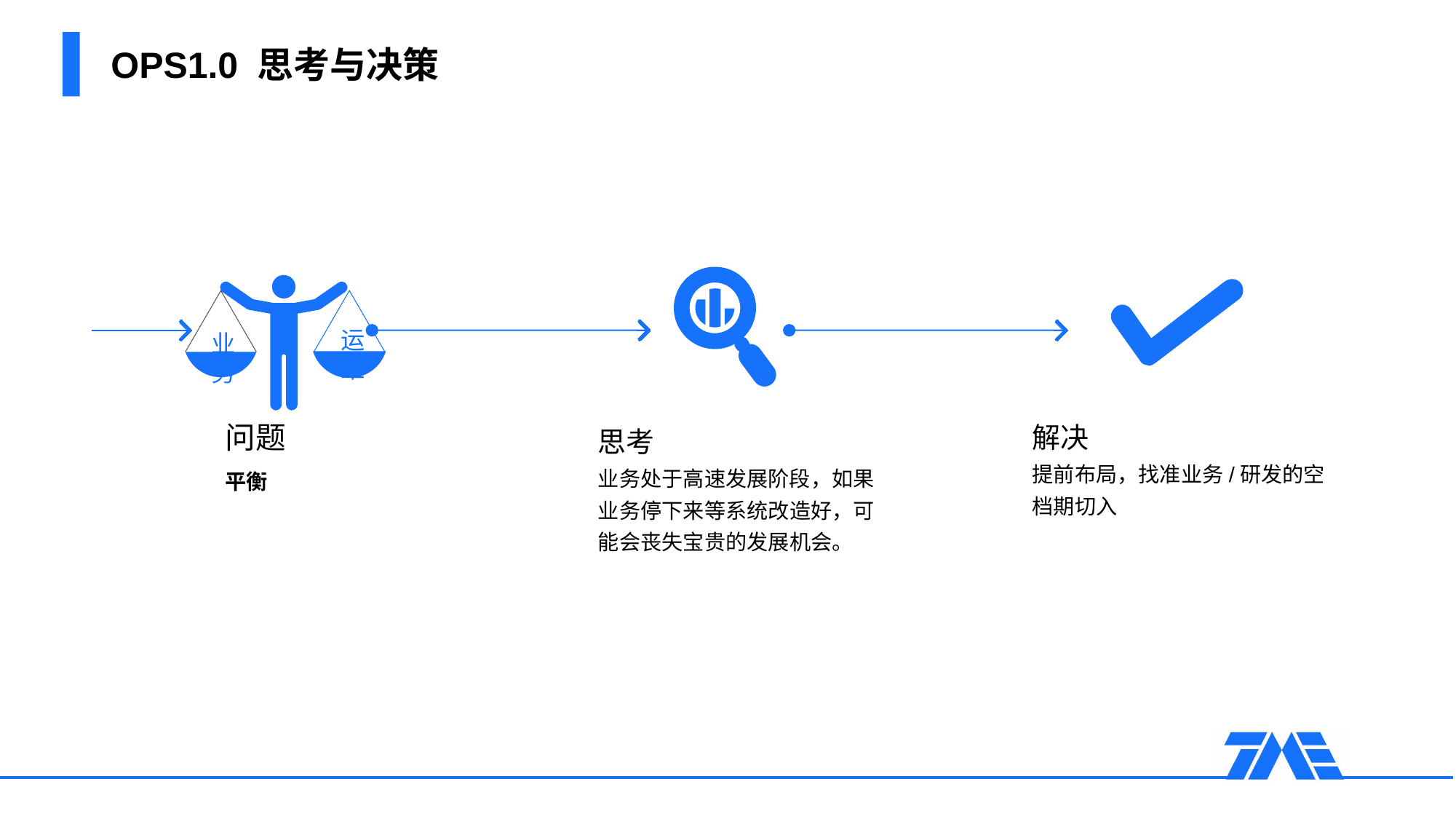

# OPS1.0 思考与决策

业务

运维

问题
平衡
解决
提前布局，找准业务/研发的空档期切入
思考
业务处于高速发展阶段，如果业务停下来等系统改造好，可能会丧失宝贵的发展机会。